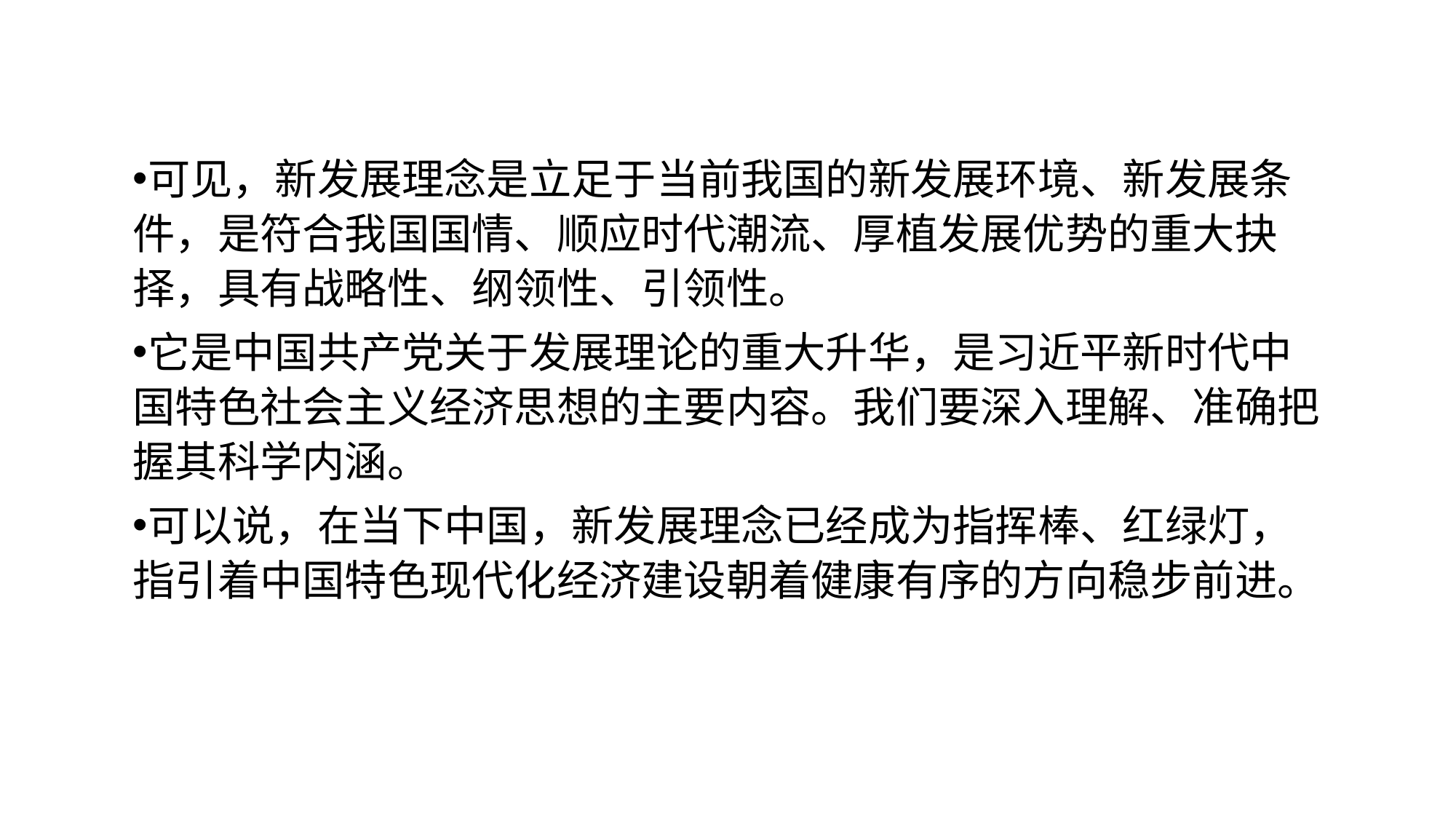

可见，新发展理念是立足于当前我国的新发展环境、新发展条件，是符合我国国情、顺应时代潮流、厚植发展优势的重大抉择，具有战略性、纲领性、引领性。
它是中国共产党关于发展理论的重大升华，是习近平新时代中国特色社会主义经济思想的主要内容。我们要深入理解、准确把握其科学内涵。
可以说，在当下中国，新发展理念已经成为指挥棒、红绿灯，指引着中国特色现代化经济建设朝着健康有序的方向稳步前进。